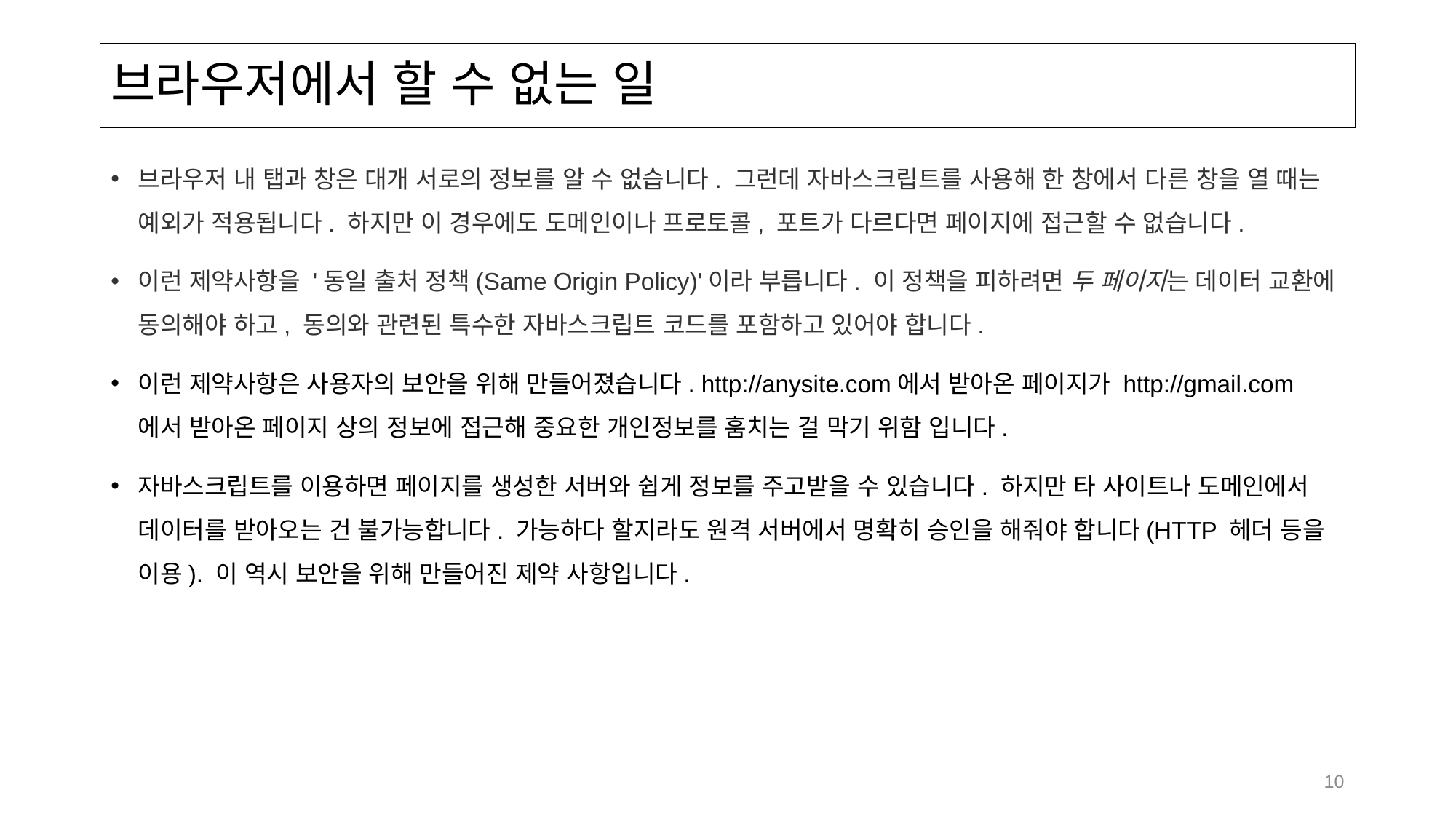

# 브라우저에서 할 수 없는 일
브라우저 내 탭과 창은 대개 서로의 정보를 알 수 없습니다. 그런데 자바스크립트를 사용해 한 창에서 다른 창을 열 때는 예외가 적용됩니다. 하지만 이 경우에도 도메인이나 프로토콜, 포트가 다르다면 페이지에 접근할 수 없습니다.
이런 제약사항을 '동일 출처 정책(Same Origin Policy)'이라 부릅니다. 이 정책을 피하려면 두 페이지는 데이터 교환에 동의해야 하고, 동의와 관련된 특수한 자바스크립트 코드를 포함하고 있어야 합니다.
이런 제약사항은 사용자의 보안을 위해 만들어졌습니다. http://anysite.com에서 받아온 페이지가 http://gmail.com에서 받아온 페이지 상의 정보에 접근해 중요한 개인정보를 훔치는 걸 막기 위함 입니다.
자바스크립트를 이용하면 페이지를 생성한 서버와 쉽게 정보를 주고받을 수 있습니다. 하지만 타 사이트나 도메인에서 데이터를 받아오는 건 불가능합니다. 가능하다 할지라도 원격 서버에서 명확히 승인을 해줘야 합니다(HTTP 헤더 등을 이용). 이 역시 보안을 위해 만들어진 제약 사항입니다.
10